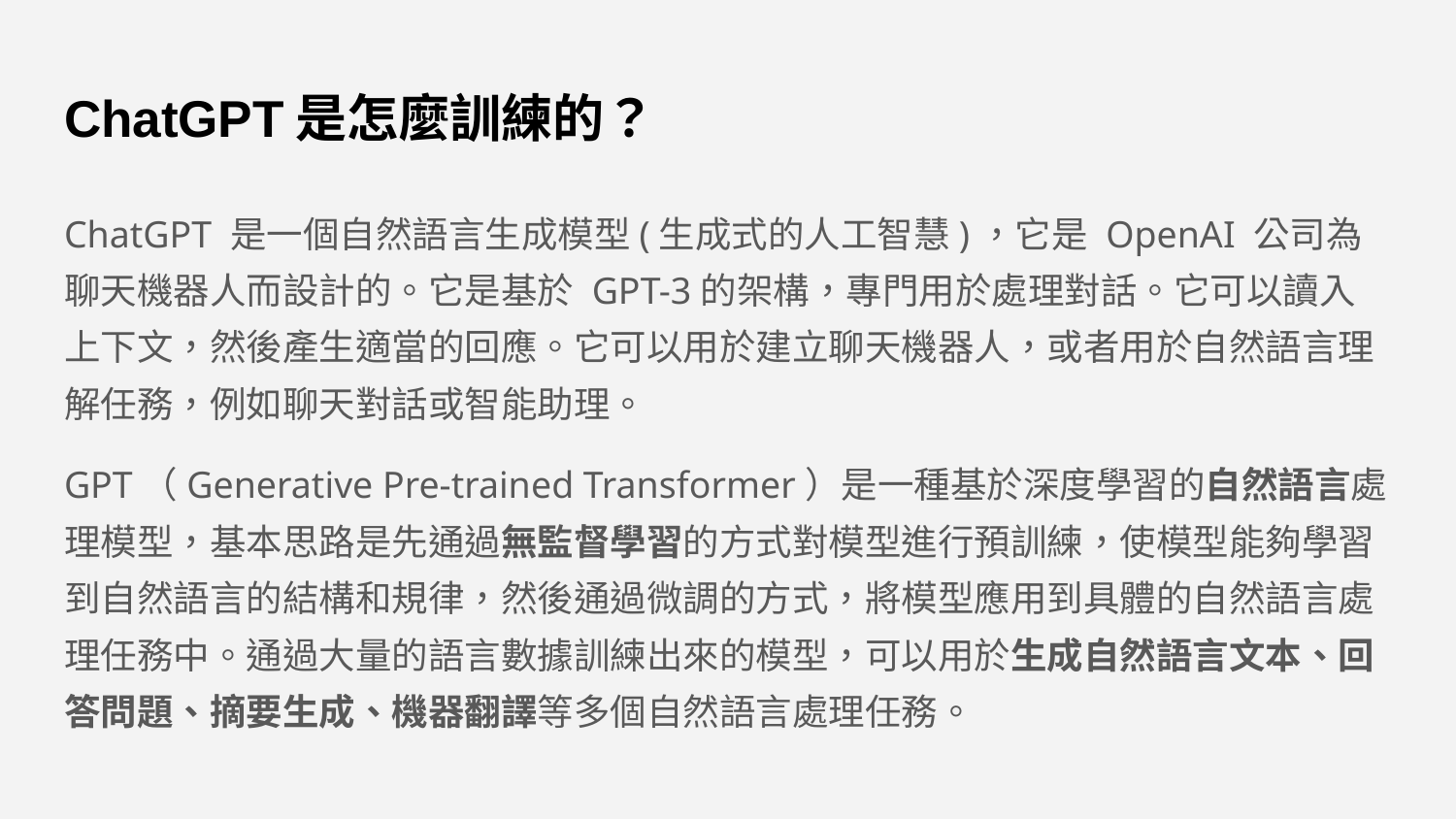

# ChatGPT是怎麼訓練的？
ChatGPT 是一個自然語言生成模型(生成式的人工智慧)，它是 OpenAI 公司為聊天機器人而設計的。它是基於 GPT-3的架構，專門用於處理對話。它可以讀入上下文，然後產生適當的回應。它可以用於建立聊天機器人，或者用於自然語言理解任務，例如聊天對話或智能助理。
GPT（Generative Pre-trained Transformer）是一種基於深度學習的自然語言處理模型，基本思路是先通過無監督學習的方式對模型進行預訓練，使模型能夠學習到自然語言的結構和規律，然後通過微調的方式，將模型應用到具體的自然語言處理任務中。通過大量的語言數據訓練出來的模型，可以用於生成自然語言文本、回答問題、摘要生成、機器翻譯等多個自然語言處理任務。